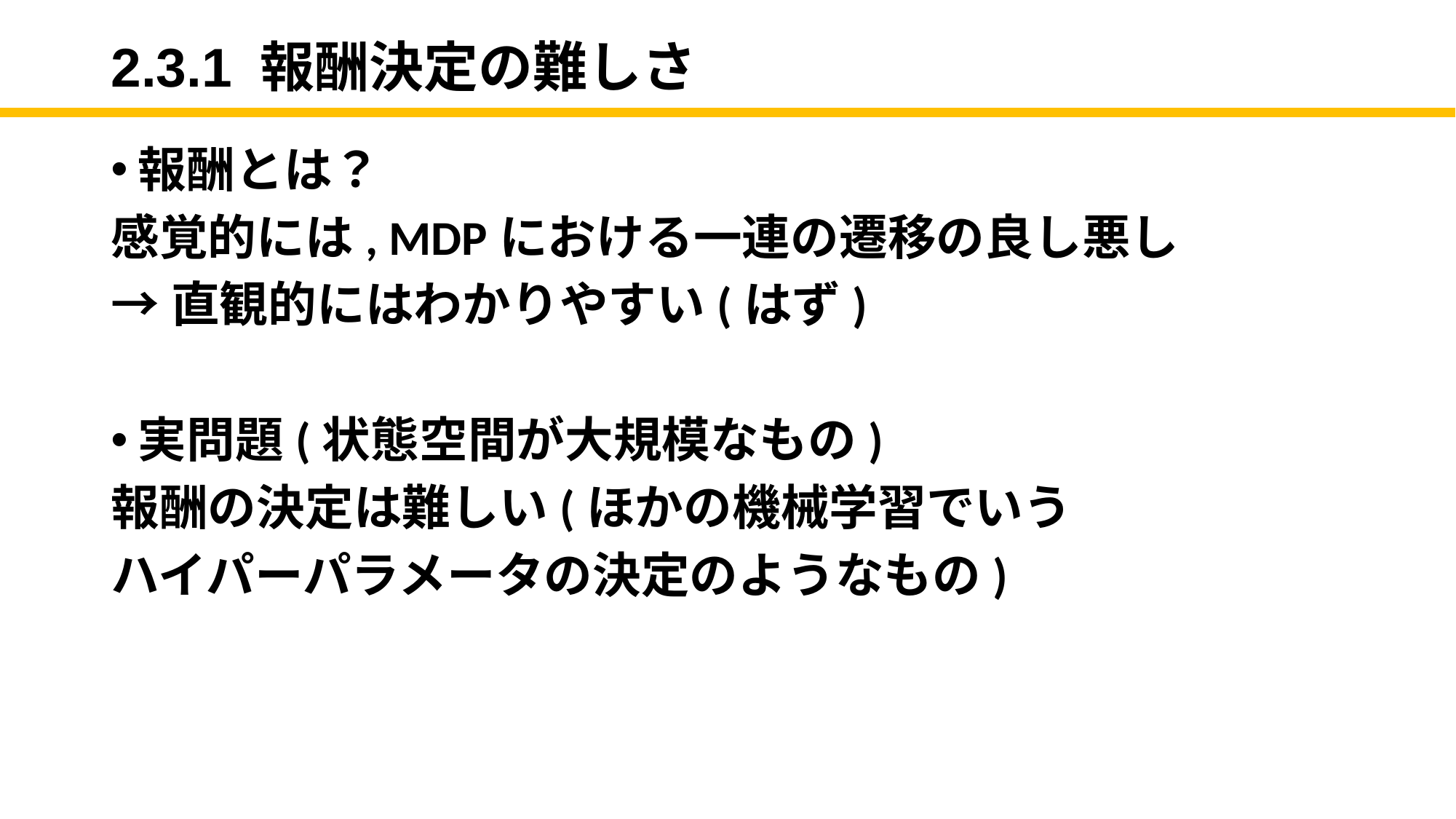

# 2.3.1 報酬決定の難しさ
報酬とは？
感覚的には, MDPにおける一連の遷移の良し悪し
→直観的にはわかりやすい(はず)

実問題(状態空間が大規模なもの)
報酬の決定は難しい(ほかの機械学習でいう
ハイパーパラメータの決定のようなもの)